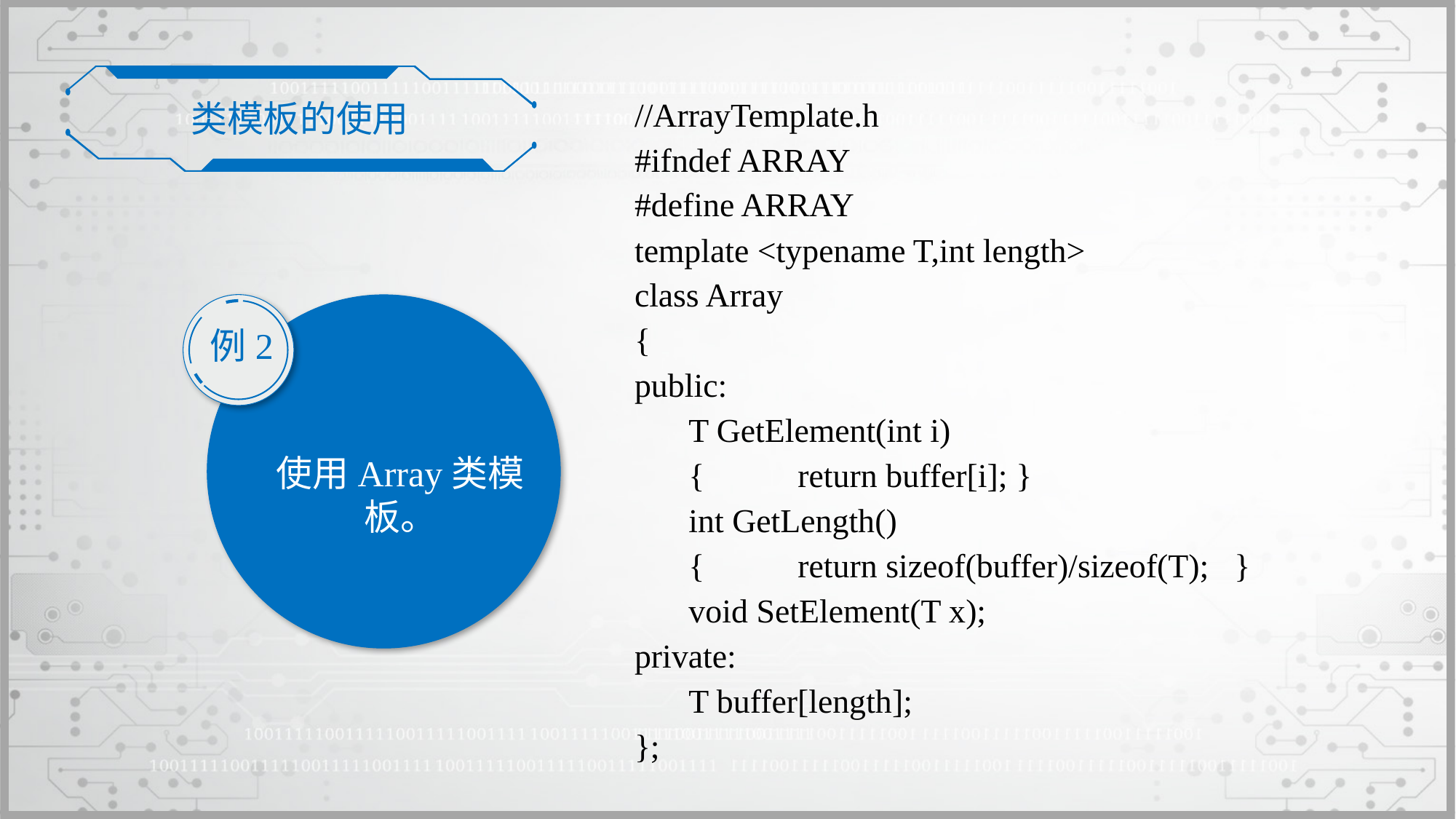

类模板的使用
//ArrayTemplate.h
#ifndef ARRAY
#define ARRAY
template <typename T,int length>
class Array
{
public:
	T GetElement(int i)
	{	return buffer[i];	}
	int GetLength()
	{	return sizeof(buffer)/sizeof(T);	}
	void SetElement(T x);
private:
	T buffer[length];
};

例2

使用Array类模板。